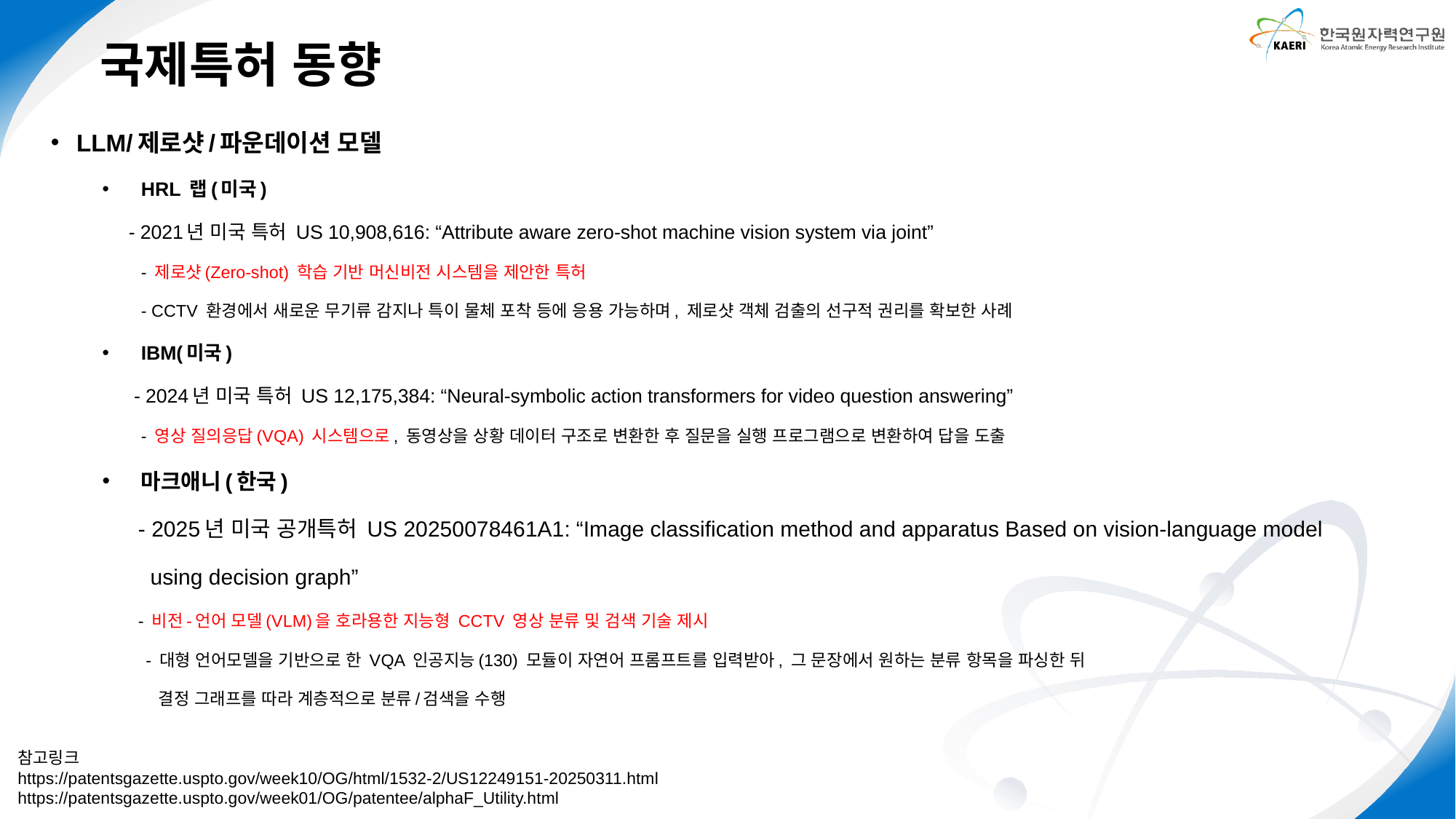

국제특허 동향
LLM/제로샷/파운데이션 모델
HRL 랩(미국)
     - 2021년 미국 특허 US 10,908,616: “Attribute aware zero-shot machine vision system via joint”
- 제로샷(Zero-shot) 학습 기반 머신비전 시스템을 제안한 특허
- CCTV 환경에서 새로운 무기류 감지나 특이 물체 포착 등에 응용 가능하며, 제로샷 객체 검출의 선구적 권리를 확보한 사례
IBM(미국)
      - 2024년 미국 특허 US 12,175,384: “Neural-symbolic action transformers for video question answering”
- 영상 질의응답(VQA) 시스템으로, 동영상을 상황 데이터 구조로 변환한 후 질문을 실행 프로그램으로 변환하여 답을 도출
마크애니(한국)
      - 2025년 미국 공개특허 US 20250078461A1: “Image classification method and apparatus Based on vision-language model
        using decision graph”
      - 비전-언어 모델(VLM)을 호라용한 지능형 CCTV 영상 분류 및 검색 기술 제시
 - 대형 언어모델을 기반으로 한 VQA 인공지능(130) 모듈이 자연어 프롬프트를 입력받아, 그 문장에서 원하는 분류 항목을 파싱한 뒤
   결정 그래프를 따라 계층적으로 분류/검색을 수행
참고링크
https://patentsgazette.uspto.gov/week10/OG/html/1532-2/US12249151-20250311.html
https://patentsgazette.uspto.gov/week01/OG/patentee/alphaF_Utility.html